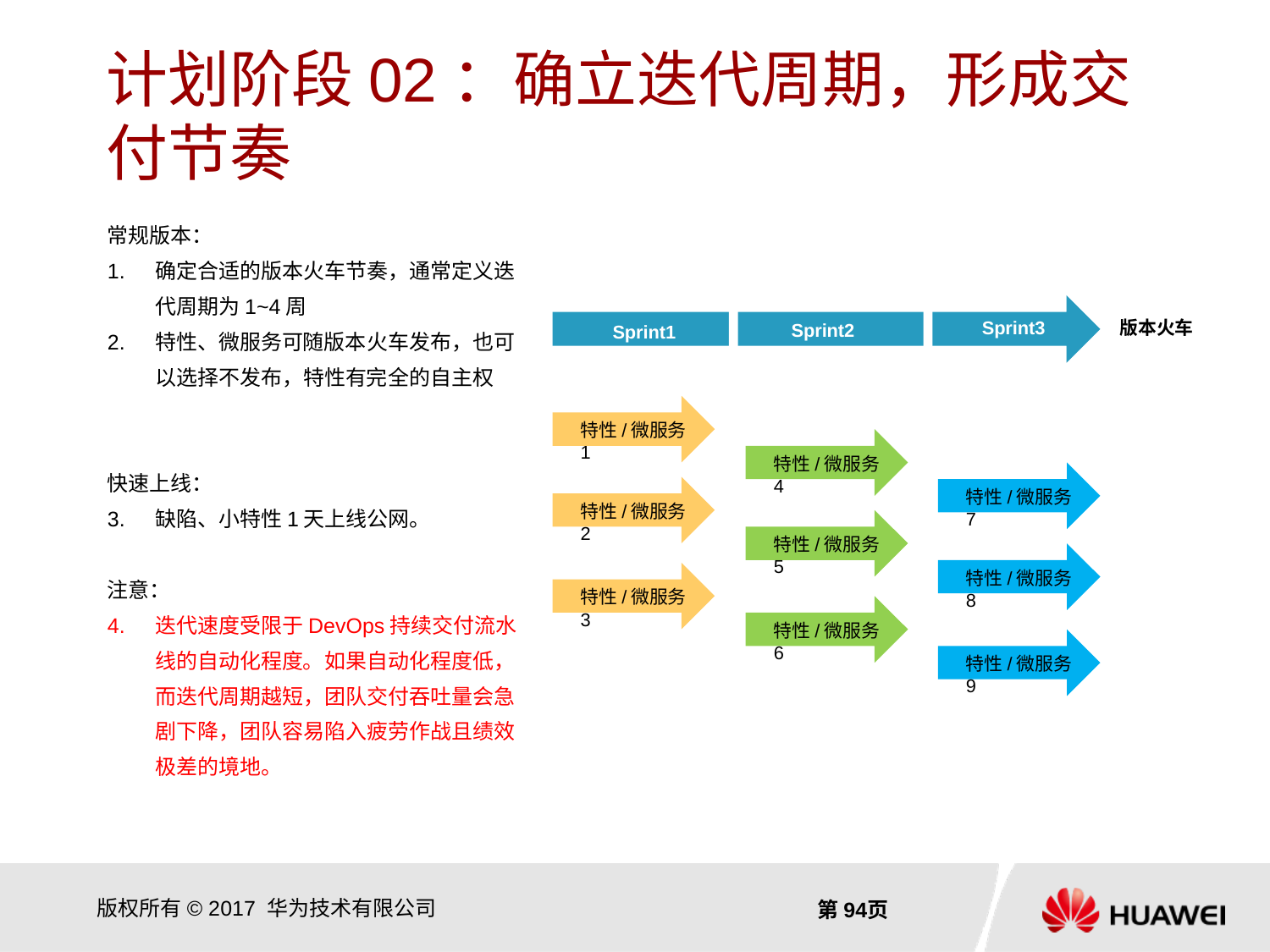

# 计划阶段02：确立迭代周期，形成交付节奏

常规版本：
确定合适的版本火车节奏，通常定义迭代周期为1~4周
特性、微服务可随版本火车发布，也可以选择不发布，特性有完全的自主权

快速上线：
缺陷、小特性1天上线公网。

注意：
迭代速度受限于DevOps持续交付流水线的自动化程度。如果自动化程度低，而迭代周期越短，团队交付吞吐量会急剧下降，团队容易陷入疲劳作战且绩效极差的境地。

版本火车
Sprint3
Sprint2
Sprint1

特性/微服务1

特性/微服务4

特性/微服务7

特性/微服务2

特性/微服务5

特性/微服务8

特性/微服务3

特性/微服务6

特性/微服务9